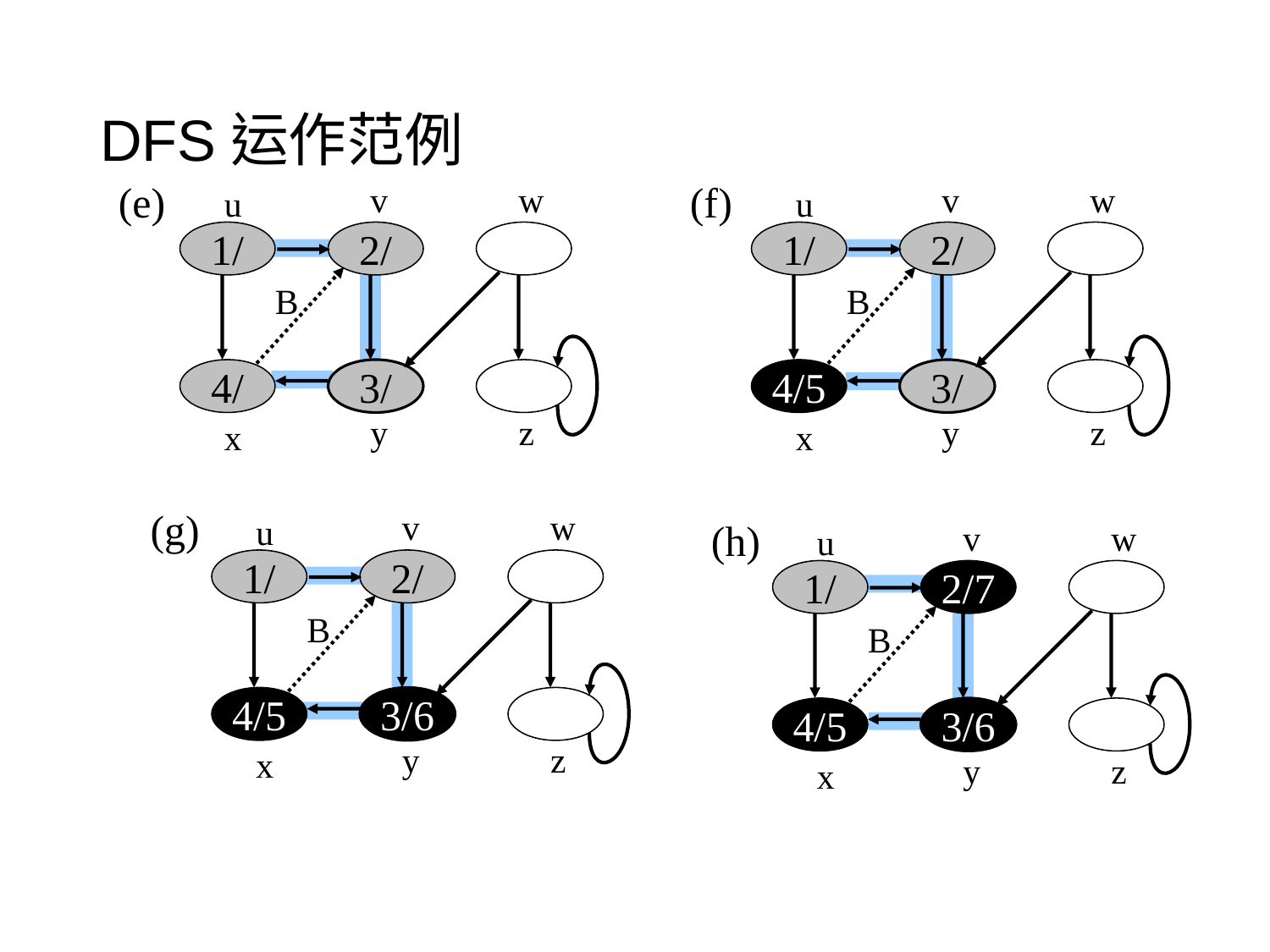

# DFS运作范例
(e)
(f)
v
w
v
w
u
u
1/
2/

1/
2/

B
B

4/
3/

4/5
3/

y
z
y
z
x
x
(g)
v
w
u
(h)
v
w
u
1/
2/

1/
2/7

B

B

4/5
3/6

4/5
3/6

y
z
x
y
z
x